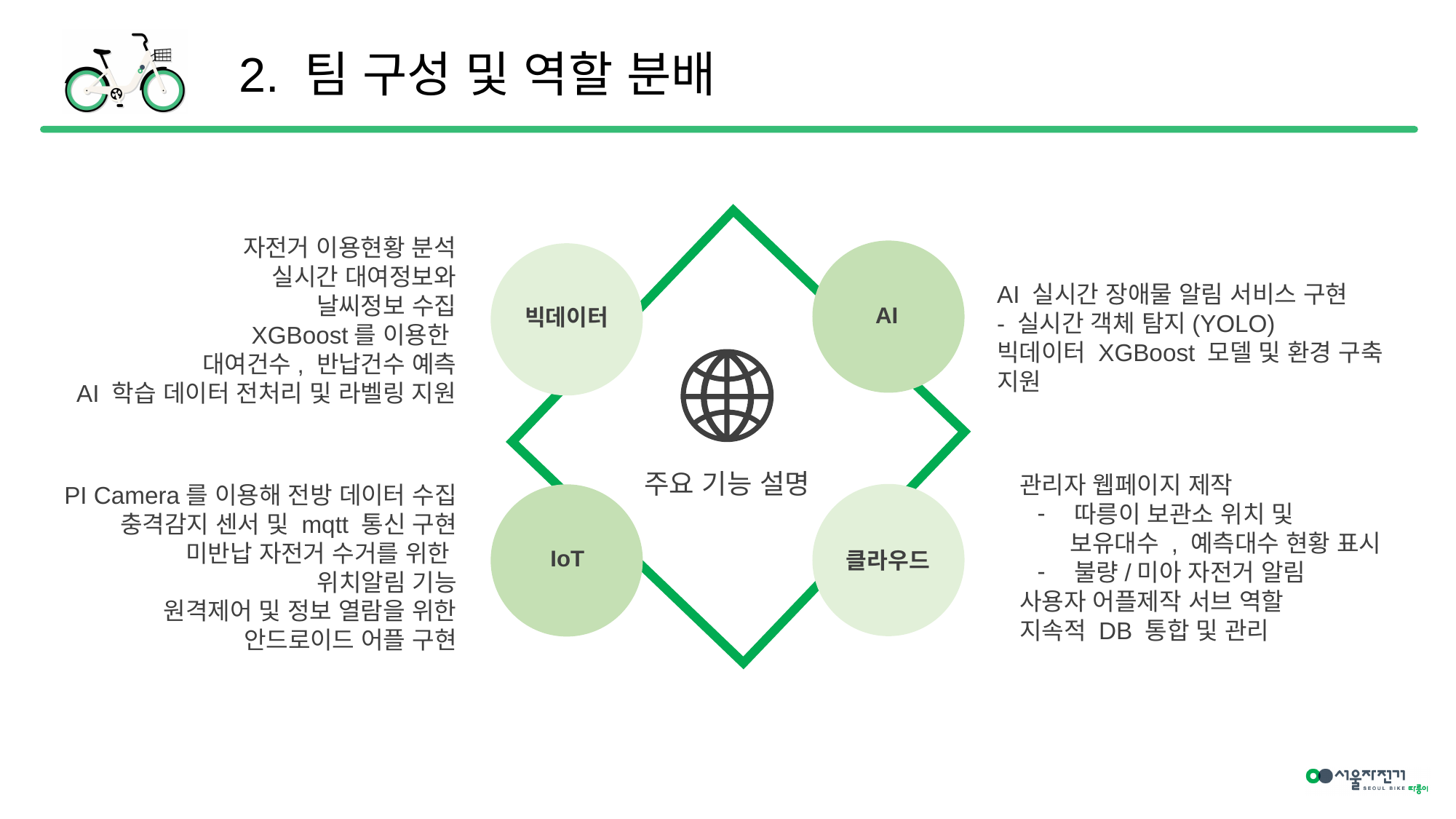

2. 팀 구성 및 역할 분배
자전거 이용현황 분석
실시간 대여정보와
 날씨정보 수집
XGBoost를 이용한
대여건수, 반납건수 예측
AI 학습 데이터 전처리 및 라벨링 지원

AI 실시간 장애물 알림 서비스 구현
- 실시간 객체 탐지(YOLO)
빅데이터 XGBoost 모델 및 환경 구축 지원

AI
빅데이터

주요 기능 설명
관리자 웹페이지 제작
따릉이 보관소 위치 및
    보유대수 , 예측대수 현황 표시
불량/미아 자전거 알림
사용자 어플제작 서브 역할
지속적 DB 통합 및 관리
PI Camera를 이용해 전방 데이터 수집
충격감지 센서 및 mqtt 통신 구현
미반납 자전거 수거를 위한
위치알림 기능
원격제어 및 정보 열람을 위한
안드로이드 어플 구현

IoT
클라우드